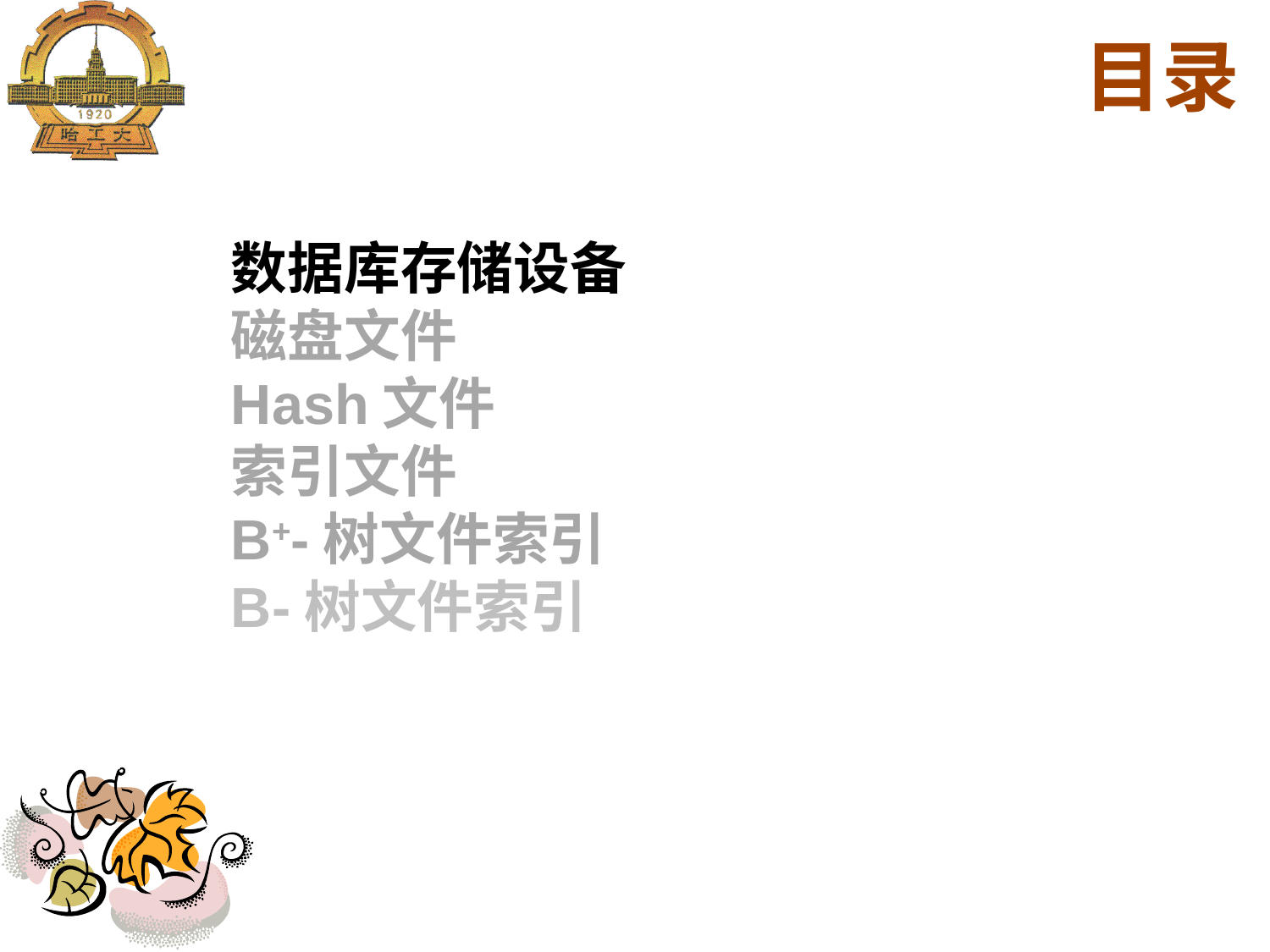

# 目录
数据库存储设备
磁盘文件
Hash文件
索引文件
B+-树文件索引
B-树文件索引